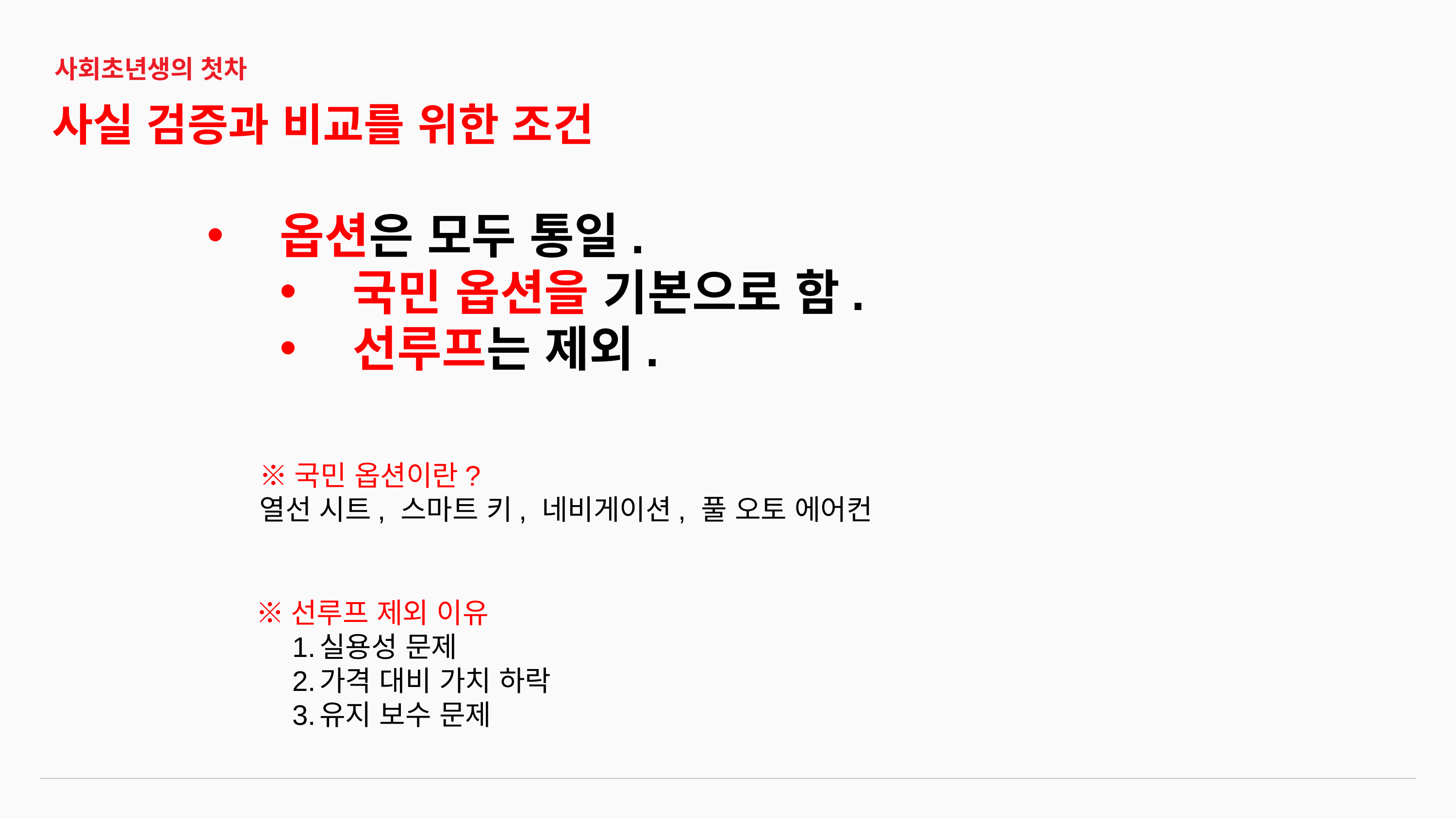

사회초년생의 첫차
사실 검증과 비교를 위한 조건

옵션은 모두 통일.
국민 옵션을 기본으로 함.
선루프는 제외.
※국민 옵션이란?
열선 시트, 스마트 키, 네비게이션, 풀 오토 에어컨
※선루프 제외 이유
실용성 문제
가격 대비 가치 하락
유지 보수 문제